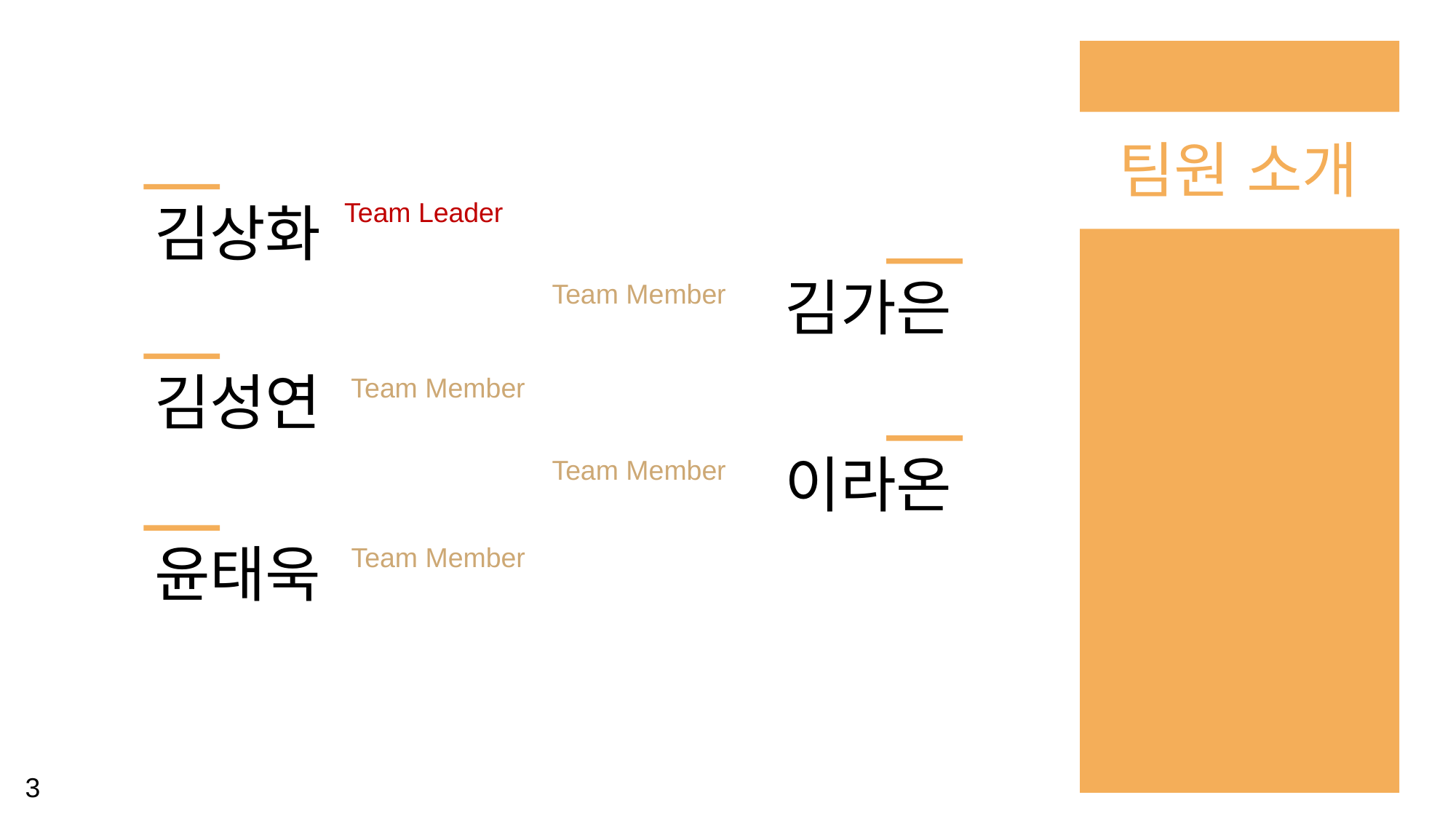

팀원 소개

김상화
Team Leader

김가은
Team Member

김성연
Team Member

이라온
Team Member

윤태욱
Team Member
3